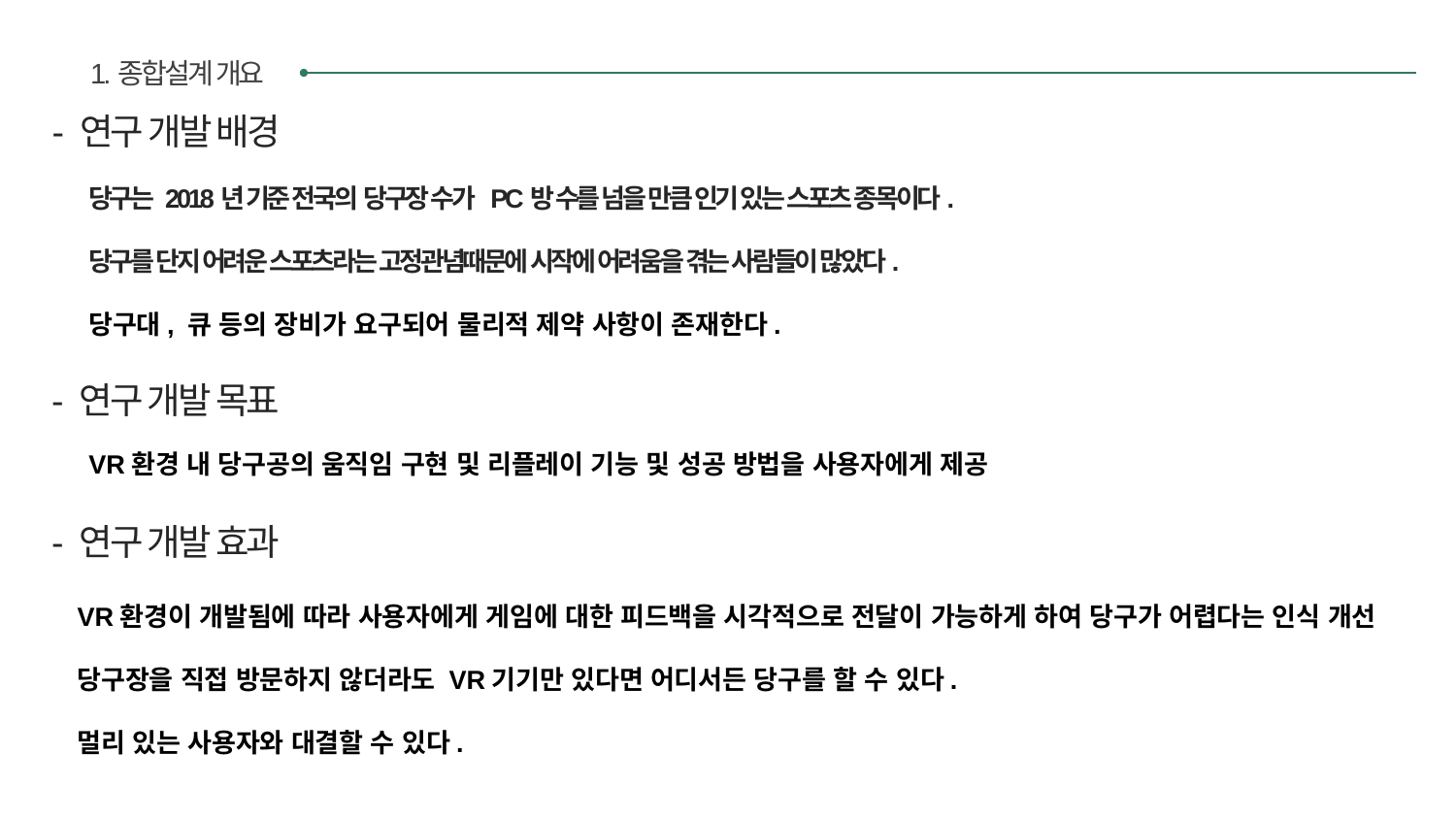

1.종합설계 개요
- 연구 개발 배경
당구는 2018년 기준 전국의  당구장 수가  PC방 수를 넘을 만큼 인기 있는 스포츠 종목이다.

당구를 단지 어려운 스포츠라는 고정관념때문에 시작에 어려움을 겪는 사람들이 많았다.

당구대, 큐 등의 장비가 요구되어 물리적 제약 사항이 존재한다.
- 연구 개발 목표
VR환경 내 당구공의 움직임 구현 및 리플레이 기능 및 성공 방법을 사용자에게 제공
- 연구 개발 효과
VR환경이 개발됨에 따라 사용자에게 게임에 대한 피드백을 시각적으로 전달이 가능하게 하여 당구가 어렵다는 인식 개선

당구장을 직접 방문하지 않더라도 VR기기만 있다면 어디서든 당구를 할 수 있다.

멀리 있는 사용자와 대결할 수 있다.